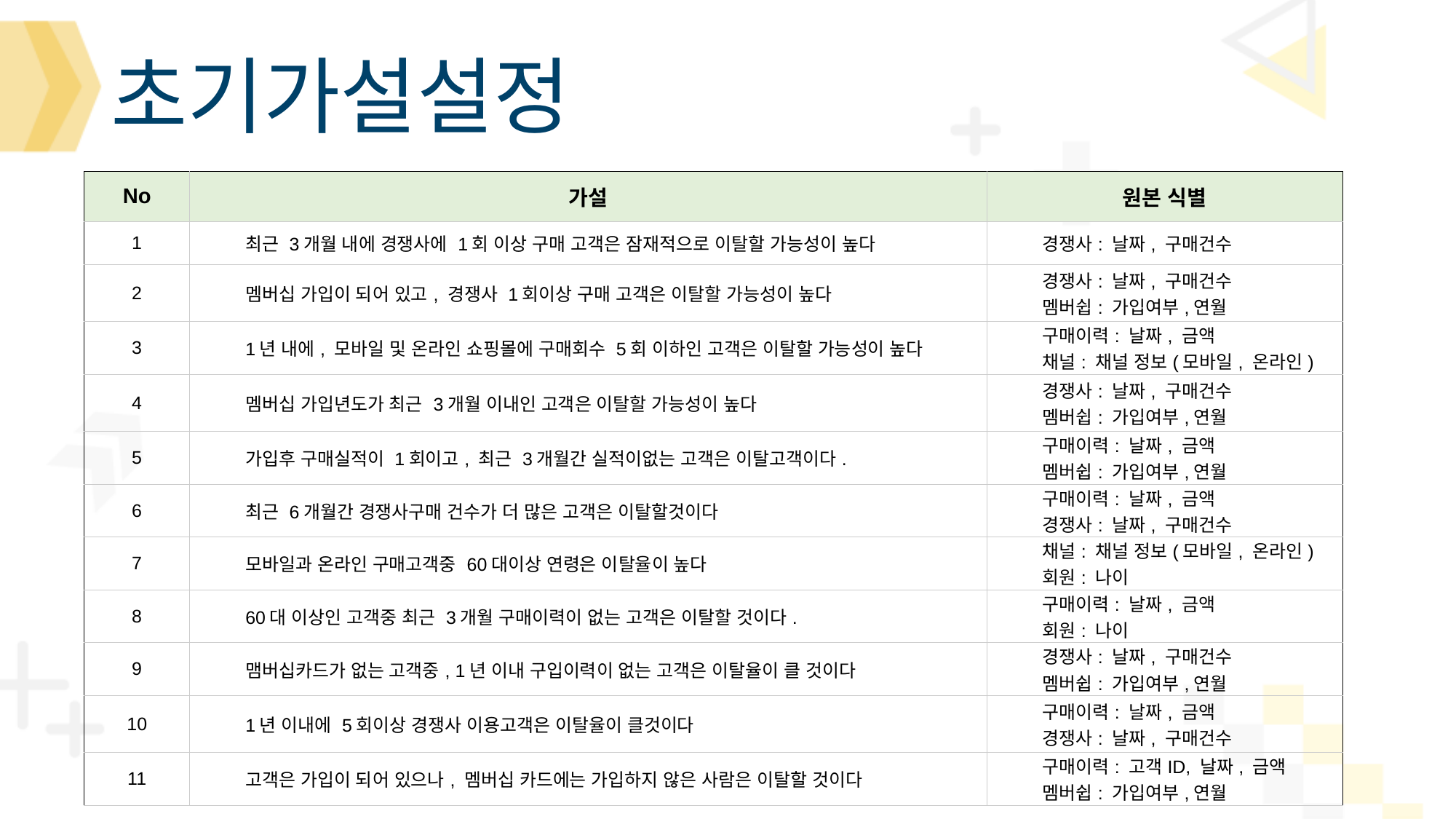

# 초기가설설정
| No | 가설 | 원본 식별 |
| --- | --- | --- |
| 1 | 최근 3개월 내에 경쟁사에 1회 이상 구매 고객은 잠재적으로 이탈할 가능성이 높다 | 경쟁사: 날짜, 구매건수 |
| 2 | 멤버십 가입이 되어 있고, 경쟁사 1회이상 구매 고객은 이탈할 가능성이 높다 | 경쟁사: 날짜, 구매건수 멤버쉽: 가입여부,연월 |
| 3 | 1년 내에, 모바일 및 온라인 쇼핑몰에 구매회수 5회 이하인 고객은 이탈할 가능성이 높다 | 구매이력: 날짜, 금액 채널: 채널 정보(모바일, 온라인) |
| 4 | 멤버십 가입년도가 최근 3개월 이내인 고객은 이탈할 가능성이 높다 | 경쟁사: 날짜, 구매건수 멤버쉽: 가입여부,연월 |
| 5 | 가입후 구매실적이 1회이고, 최근 3개월간 실적이없는 고객은 이탈고객이다. | 구매이력: 날짜, 금액 멤버쉽: 가입여부,연월 |
| 6 | 최근 6개월간 경쟁사구매 건수가 더 많은 고객은 이탈할것이다 | 구매이력: 날짜, 금액 경쟁사: 날짜, 구매건수 |
| 7 | 모바일과 온라인 구매고객중 60대이상 연령은 이탈율이 높다 | 채널: 채널 정보(모바일, 온라인) 회원: 나이 |
| 8 | 60대 이상인 고객중 최근 3개월 구매이력이 없는 고객은 이탈할 것이다. | 구매이력: 날짜, 금액 회원: 나이 |
| 9 | 맴버십카드가 없는 고객중, 1년 이내 구입이력이 없는 고객은 이탈율이 클 것이다 | 경쟁사: 날짜, 구매건수 멤버쉽: 가입여부,연월 |
| 10 | 1년 이내에 5회이상 경쟁사 이용고객은 이탈율이 클것이다 | 구매이력: 날짜, 금액 경쟁사: 날짜, 구매건수 |
| 11 | 고객은 가입이 되어 있으나, 멤버십 카드에는 가입하지 않은 사람은 이탈할 것이다 | 구매이력: 고객ID, 날짜, 금액 멤버쉽: 가입여부,연월 |